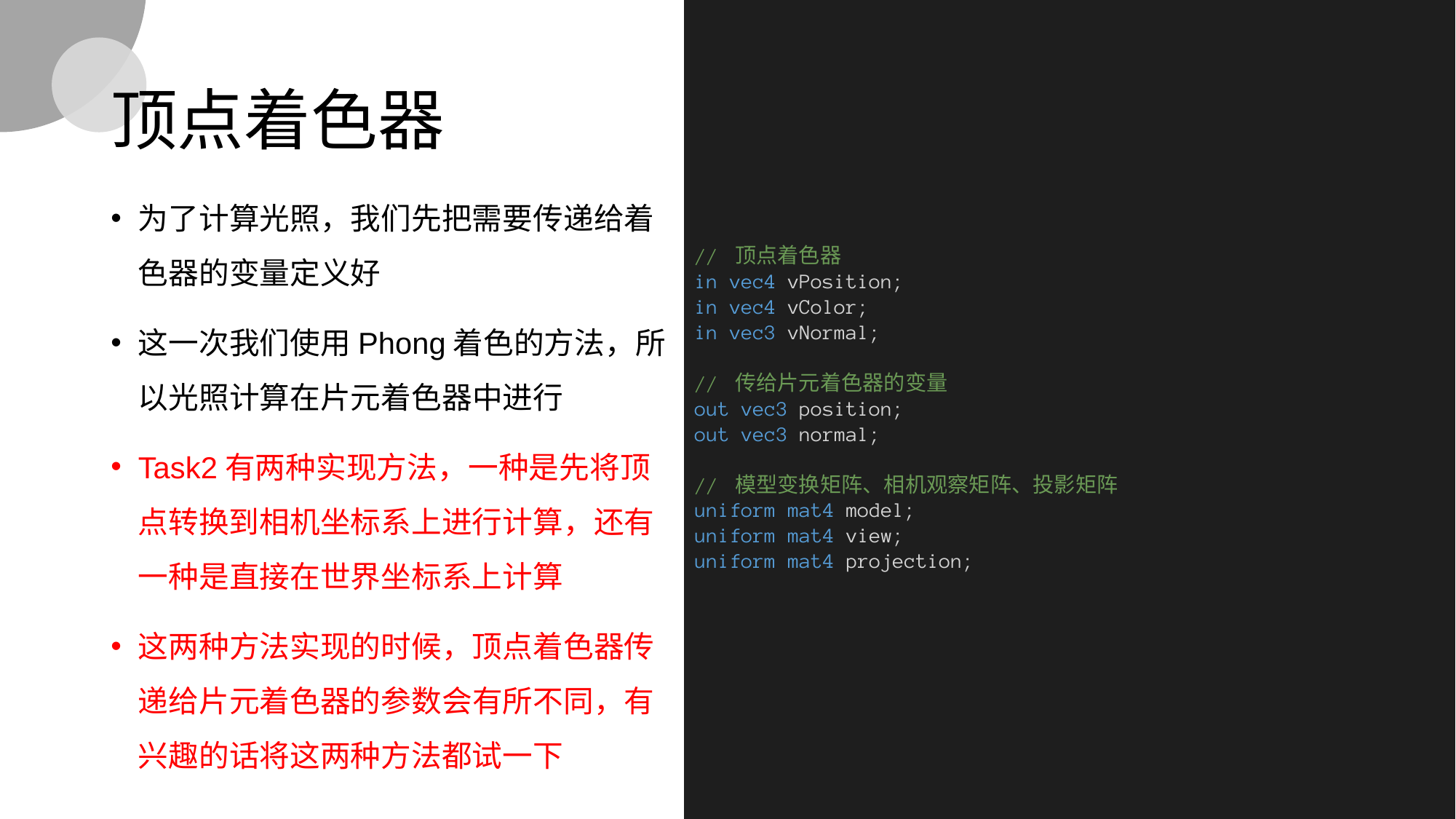

# 顶点着色器
为了计算光照，我们先把需要传递给着色器的变量定义好
这一次我们使用Phong着色的方法，所以光照计算在片元着色器中进行
Task2有两种实现方法，一种是先将顶点转换到相机坐标系上进行计算，还有一种是直接在世界坐标系上计算
这两种方法实现的时候，顶点着色器传递给片元着色器的参数会有所不同，有兴趣的话将这两种方法都试一下

// 顶点着色器
in vec4 vPosition;
in vec4 vColor;
in vec3 vNormal;
// 传给片元着色器的变量
out vec3 position;
out vec3 normal;
// 模型变换矩阵、相机观察矩阵、投影矩阵
uniform mat4 model;
uniform mat4 view;
uniform mat4 projection;